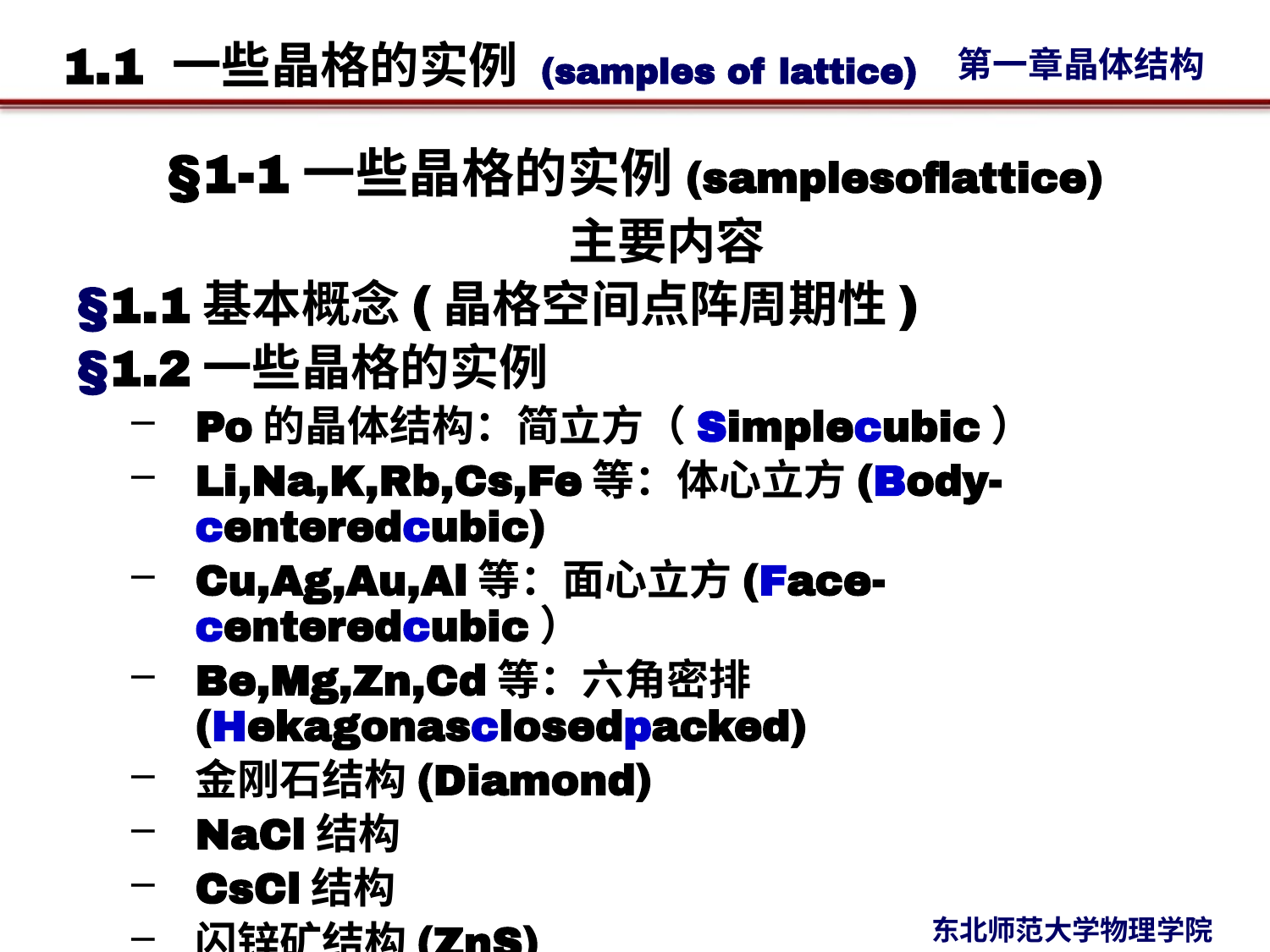

# §1-1一些晶格的实例(samplesoflattice)
主要内容
§1.1基本概念(晶格空间点阵周期性)
§1.2一些晶格的实例
Po的晶体结构：简立方（Simplecubic）
Li,Na,K,Rb,Cs,Fe等：体心立方(Body-centeredcubic)
Cu,Ag,Au,Al等：面心立方(Face-centeredcubic）
Be,Mg,Zn,Cd等：六角密排(Hekagonasclosedpacked)
金刚石结构(Diamond)
NaCl结构
CsCl结构
闪锌矿结构(ZnS)